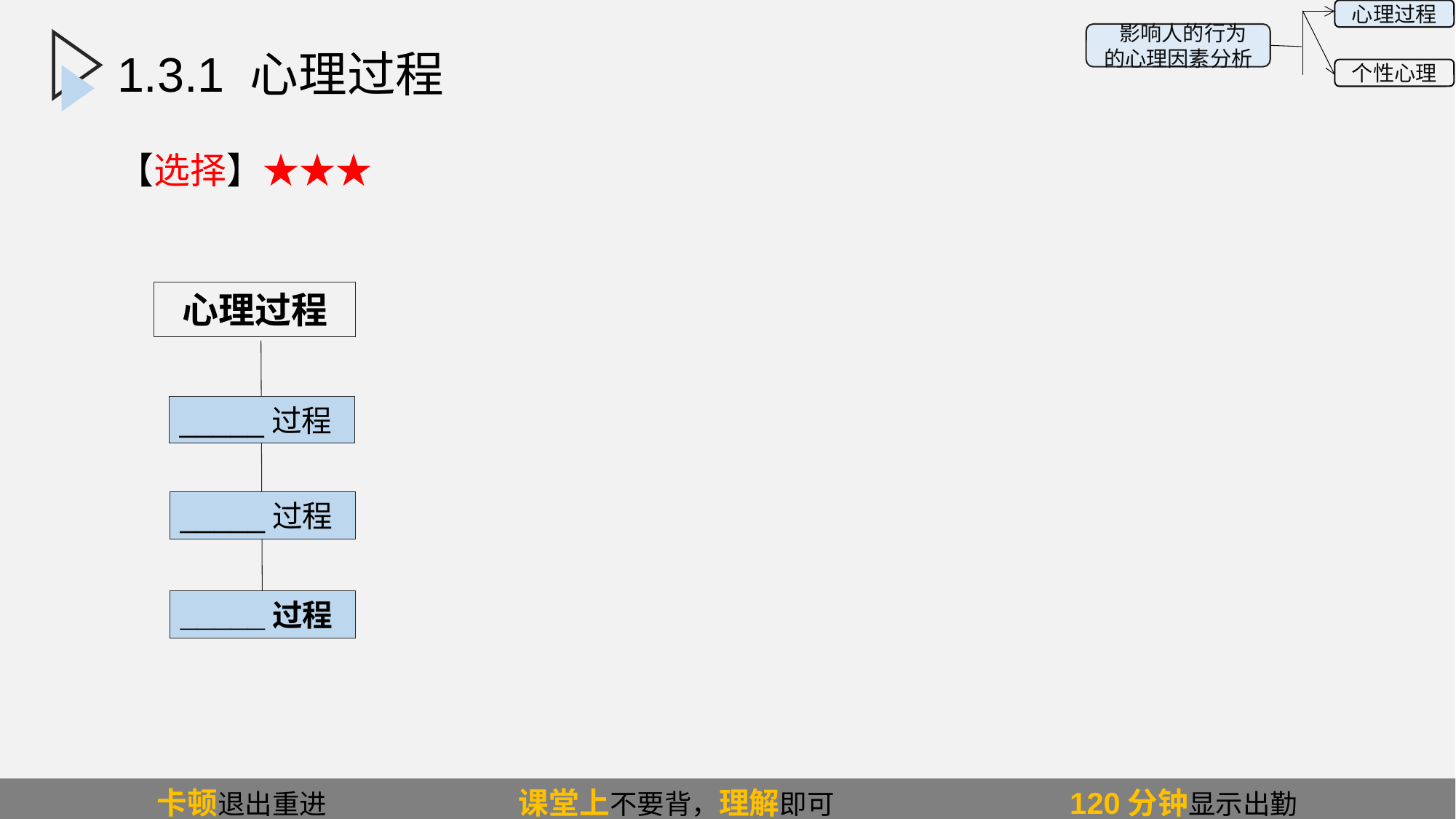

心理过程
 影响人的行为的心理因素分析

个性心理
# 1.3.1 心理过程
【选择】★★★

心理过程
_____过程
_____过程
_____过程